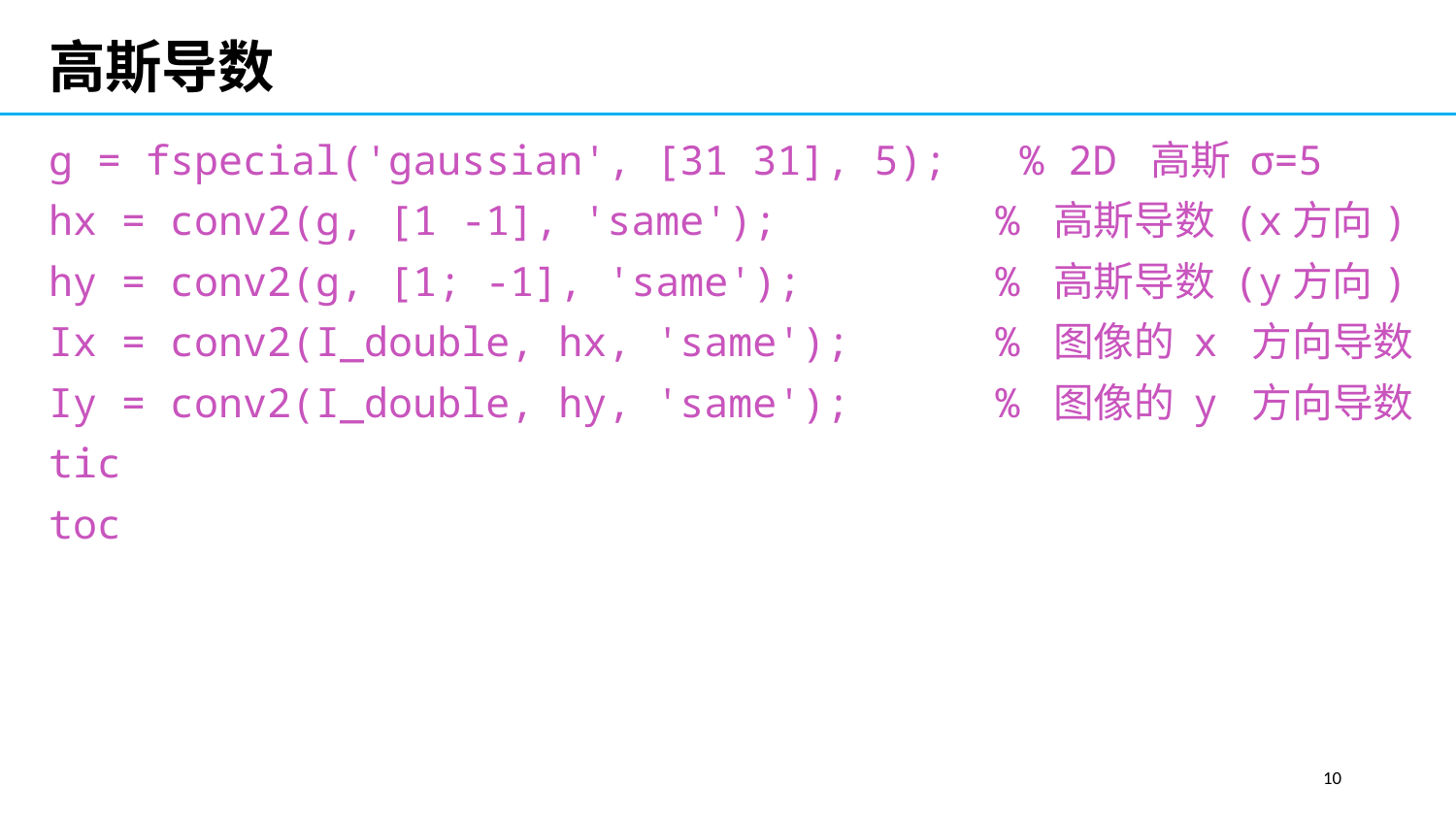

# 高斯导数
g = fspecial('gaussian', [31 31], 5);   % 2D 高斯 σ=5
hx = conv2(g, [1 -1], 'same');         % 高斯导数 (x方向)
hy = conv2(g, [1; -1], 'same');        % 高斯导数 (y方向)
Ix = conv2(I_double, hx, 'same');      % 图像的 x 方向导数
Iy = conv2(I_double, hy, 'same');      % 图像的 y 方向导数
tic
toc
10